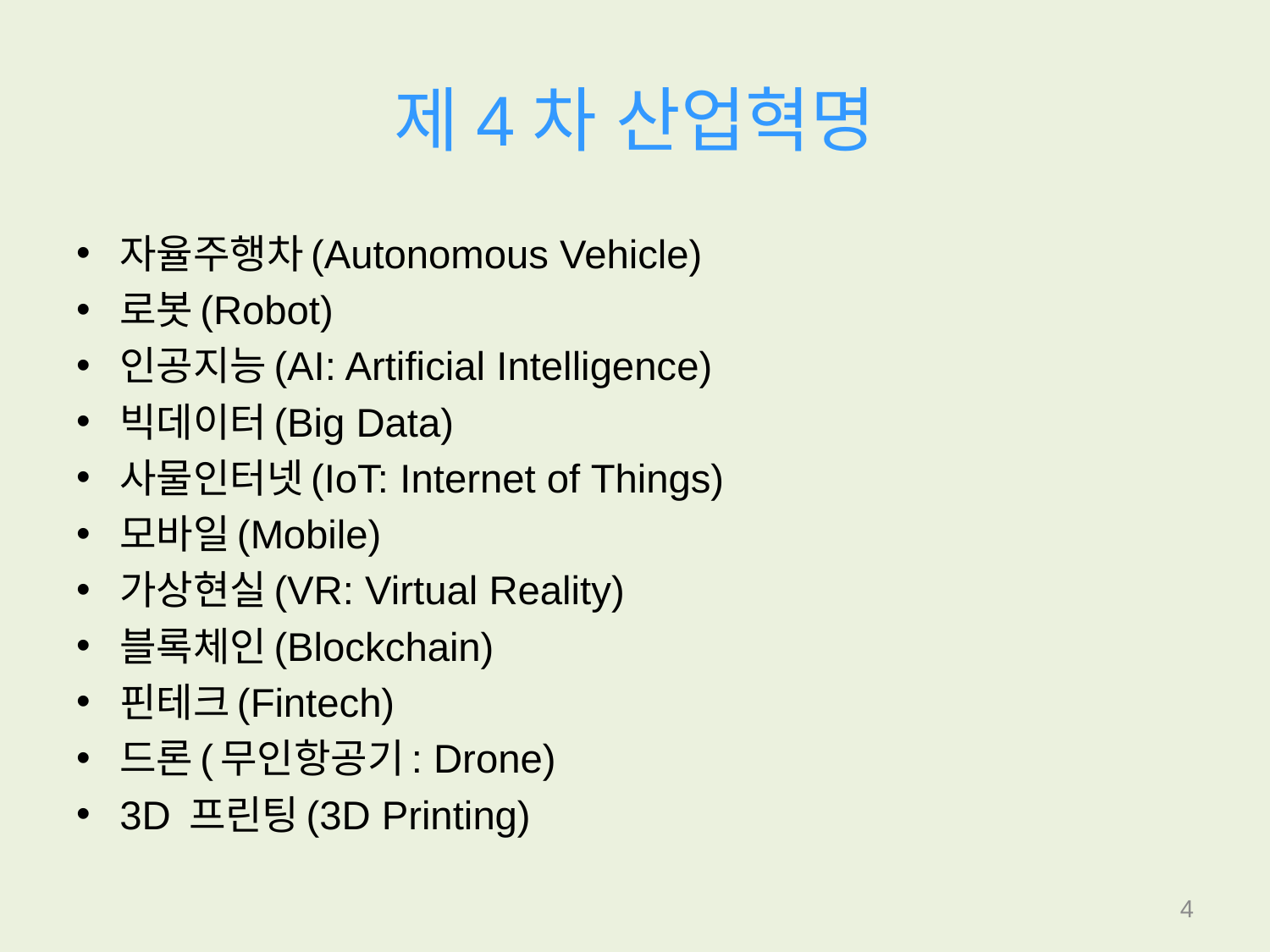

# 제4차 산업혁명
자율주행차(Autonomous Vehicle)
로봇(Robot)
인공지능(AI: Artificial Intelligence)
빅데이터(Big Data)
사물인터넷(IoT: Internet of Things)
모바일(Mobile)
가상현실(VR: Virtual Reality)
블록체인(Blockchain)
핀테크(Fintech)
드론(무인항공기: Drone)
3D 프린팅(3D Printing)
4